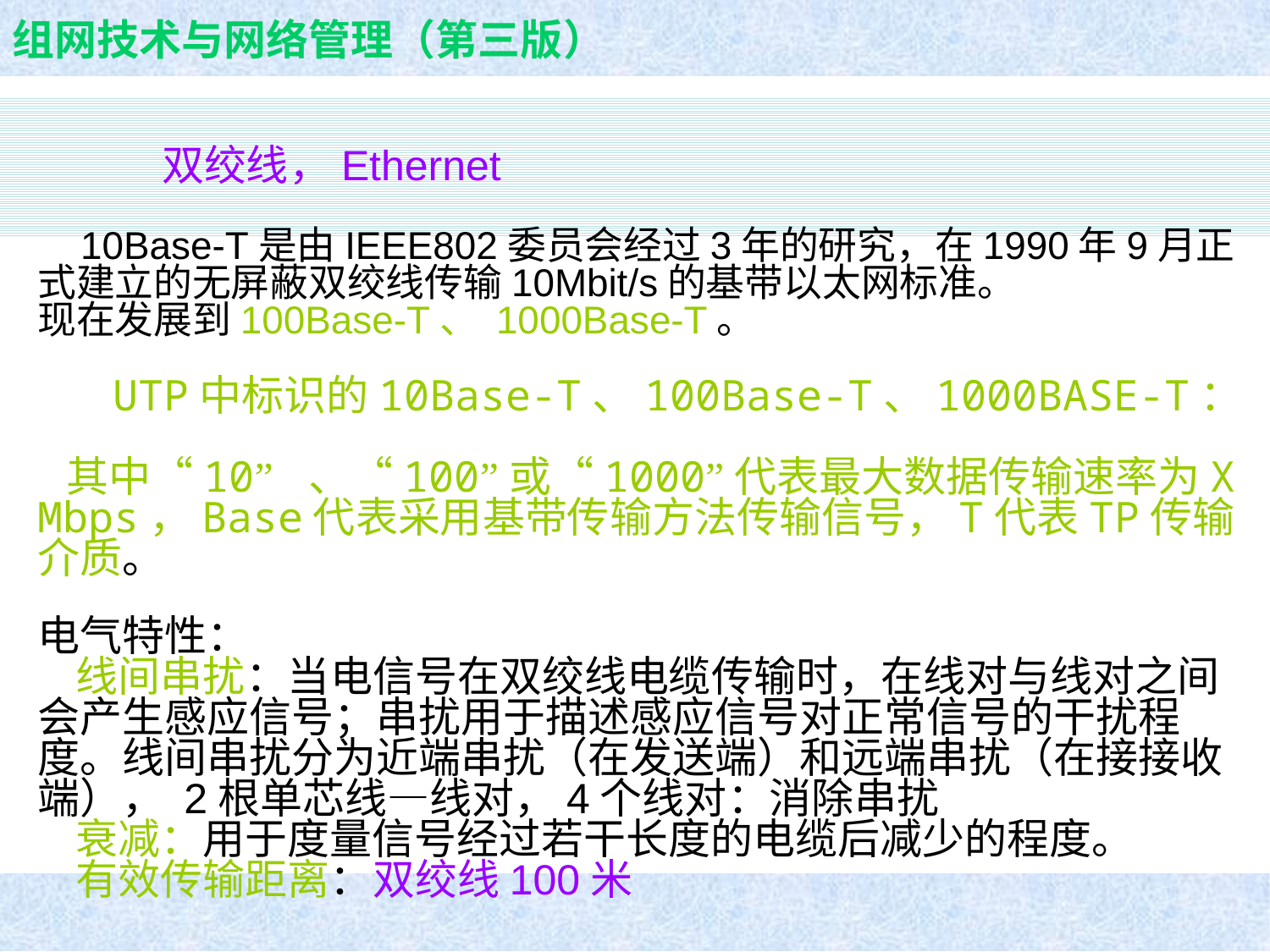

双绞线，Ethernet

    10Base-T是由IEEE802委员会经过3年的研究，在1990年9月正式建立的无屏蔽双绞线传输10Mbit/s的基带以太网标准。
现在发展到100Base-T、 1000Base-T。

       UTP中标识的10Base-T、100Base-T、1000BASE-T：
  其中“10” 、“100”或“1000”代表最大数据传输速率为X Mbps，Base代表采用基带传输方法传输信号，T代表TP传输介质。

电气特性：
   线间串扰：当电信号在双绞线电缆传输时，在线对与线对之间会产生感应信号；串扰用于描述感应信号对正常信号的干扰程度。线间串扰分为近端串扰（在发送端）和远端串扰（在接接收端）， 2根单芯线—线对，4个线对：消除串扰
   衰减：用于度量信号经过若干长度的电缆后减少的程度。
   有效传输距离：双绞线100米